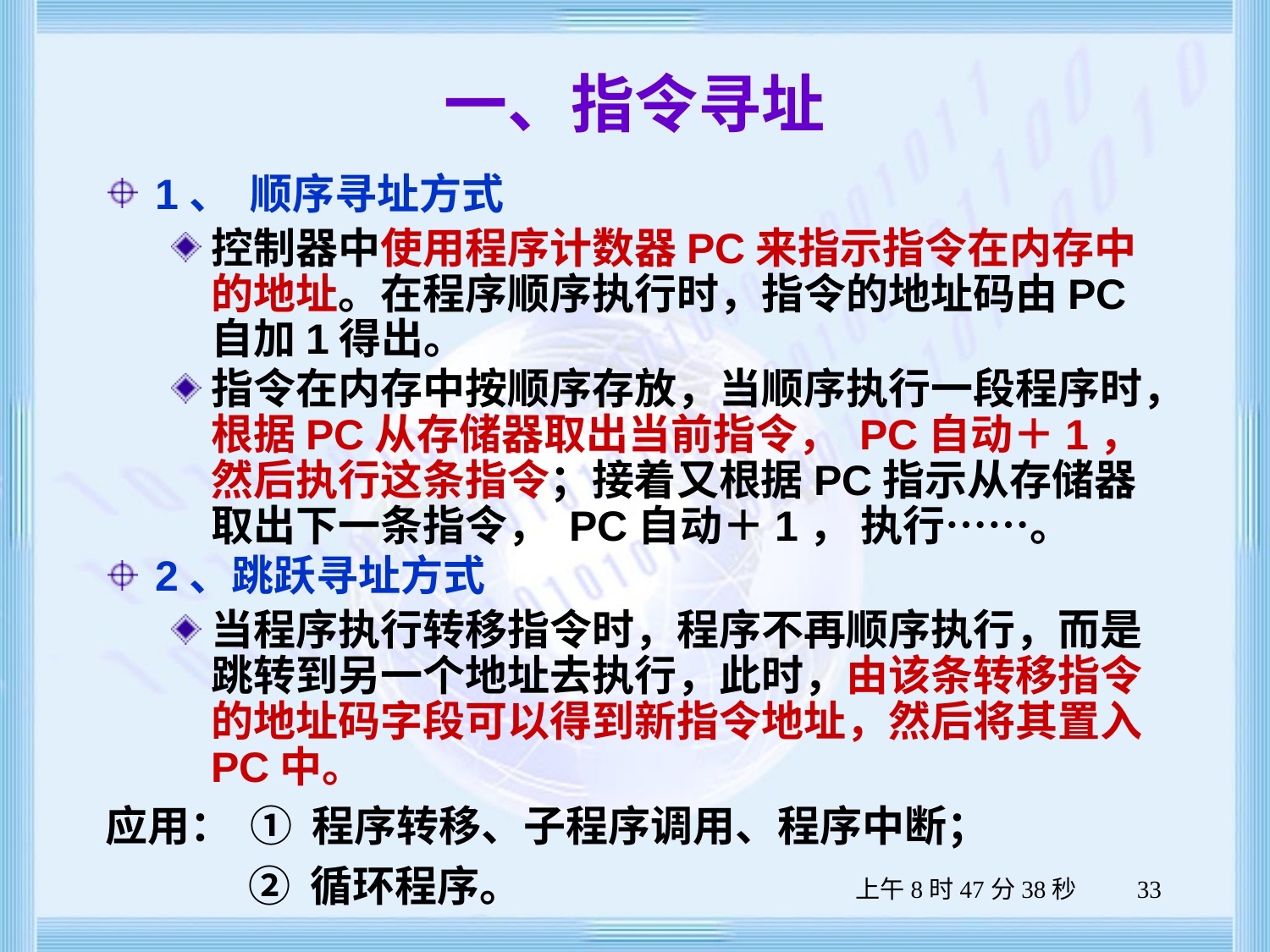

# 一、指令寻址
1、  顺序寻址方式
控制器中使用程序计数器PC来指示指令在内存中的地址。在程序顺序执行时，指令的地址码由PC自加1得出。
指令在内存中按顺序存放，当顺序执行一段程序时，根据PC从存储器取出当前指令， PC自动＋1，然后执行这条指令；接着又根据PC指示从存储器取出下一条指令， PC自动＋1， 执行……。
2、跳跃寻址方式
当程序执行转移指令时，程序不再顺序执行，而是跳转到另一个地址去执行，此时，由该条转移指令的地址码字段可以得到新指令地址，然后将其置入PC中。
应用：

 ① 程序转移、子程序调用、程序中断；
      ② 循环程序。
上午8时47分38秒
33